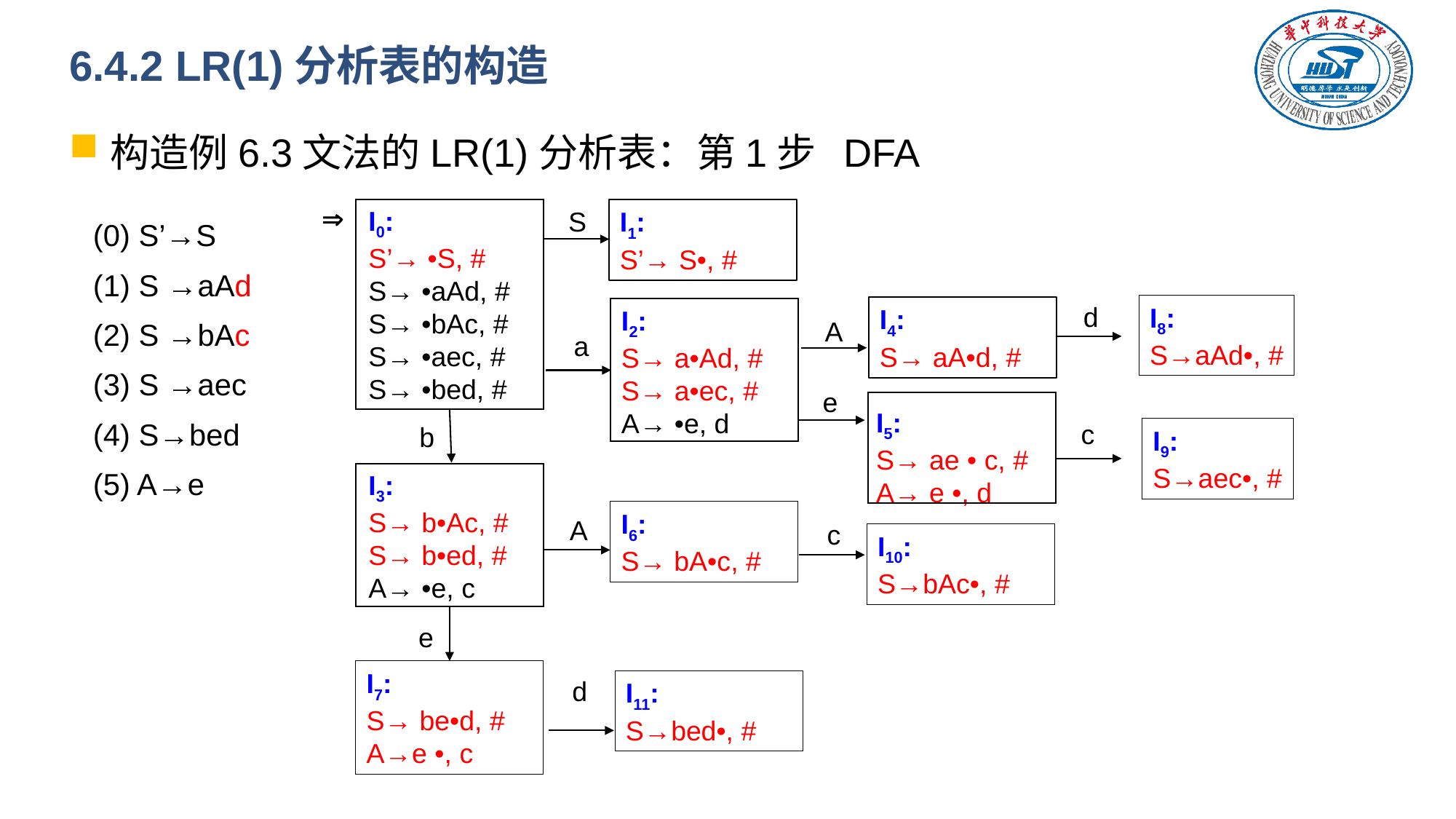

# 6.4.2 LR(1)分析表的构造
构造例6.3文法的LR(1)分析表：第1步  DFA
⇒
I0:
S’→ •S, #
S→ •aAd, #
S→ •bAc, #
S→ •aec, #
S→ •bed, #

S
I1:
S’→ S•, #
(0) S’→S
(1) S →aAd
(2) S →bAc
(3) S →aec
(4) S→bed
(5) A→e
d
I8:
S→aAd•, #
I4:
S→ aA•d, #
I2:
S→ a•Ad, #
S→ a•ec, #
A→ •e, d

A
a
e

I5:
S→ ae • c, #
A→ e •, d
c
b
I9:
S→aec•, #
I3:
S→ b•Ac, #
S→ b•ed, #
A→ •e, c

I6:
S→ bA•c, #
A
c
I10:
S→bAc•, #
e
I7:
S→ be•d, #
A→e •, c
d
I11:
S→bed•, #
73